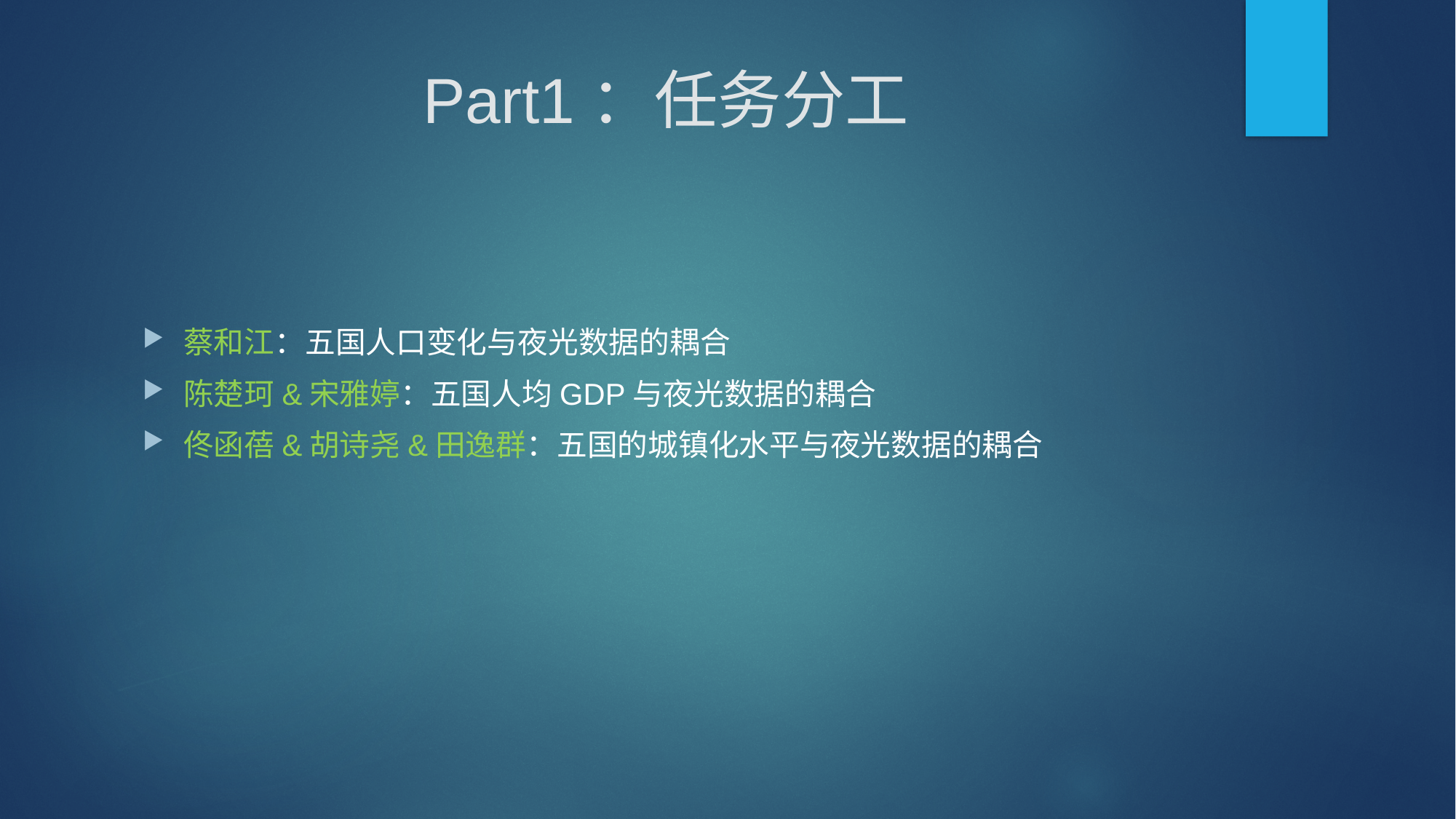

# Part1：任务分工
蔡和江：五国人口变化与夜光数据的耦合
陈楚珂&宋雅婷：五国人均GDP与夜光数据的耦合
佟函蓓&胡诗尧&田逸群：五国的城镇化水平与夜光数据的耦合